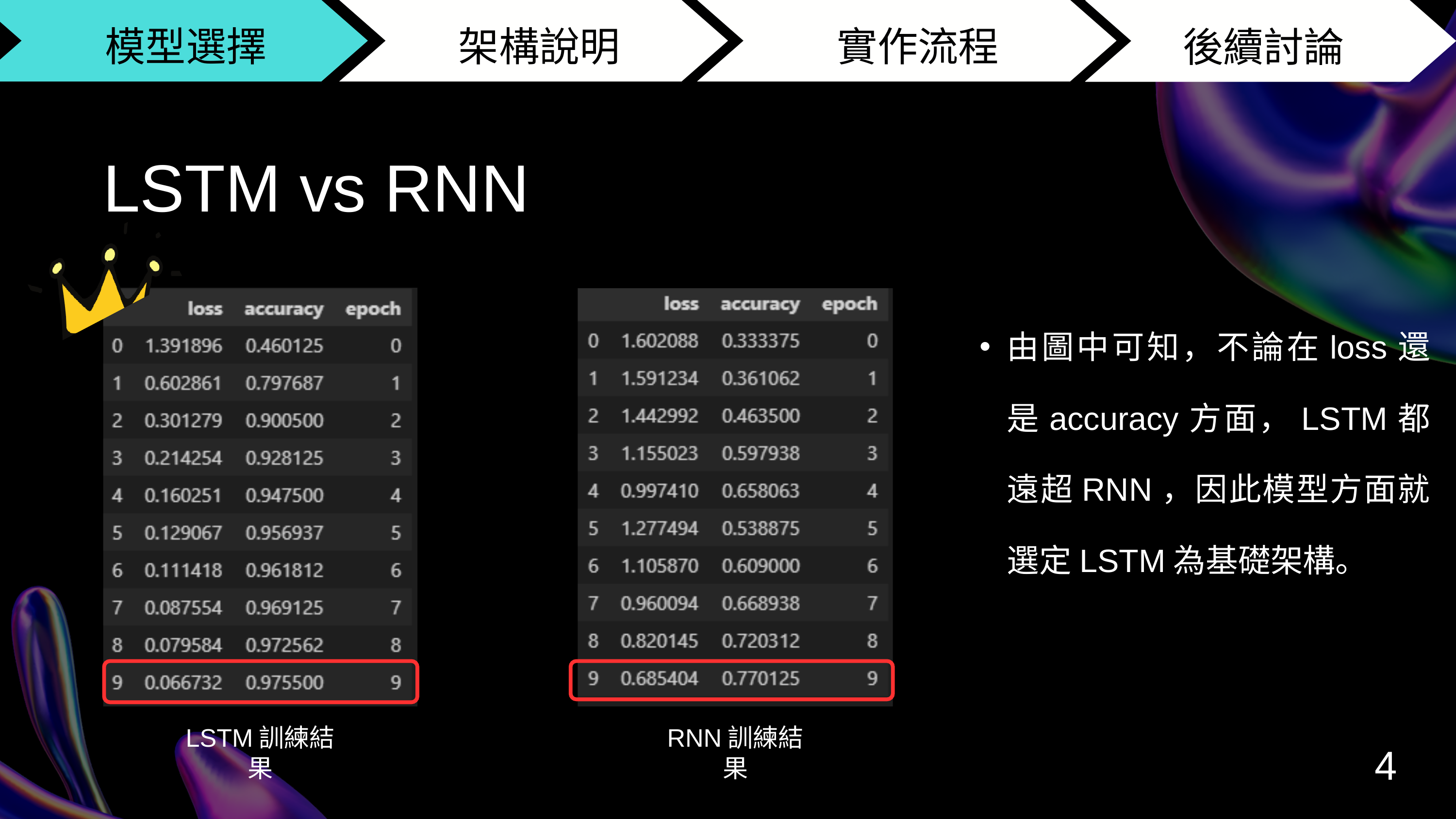

模型選擇

架構說明

 實作流程

結論

後續討論
LSTM vs RNN

由圖中可知，不論在loss還是accuracy方面，LSTM都遠超RNN，因此模型方面就選定LSTM為基礎架構。

LSTM訓練結果
RNN訓練結果
4